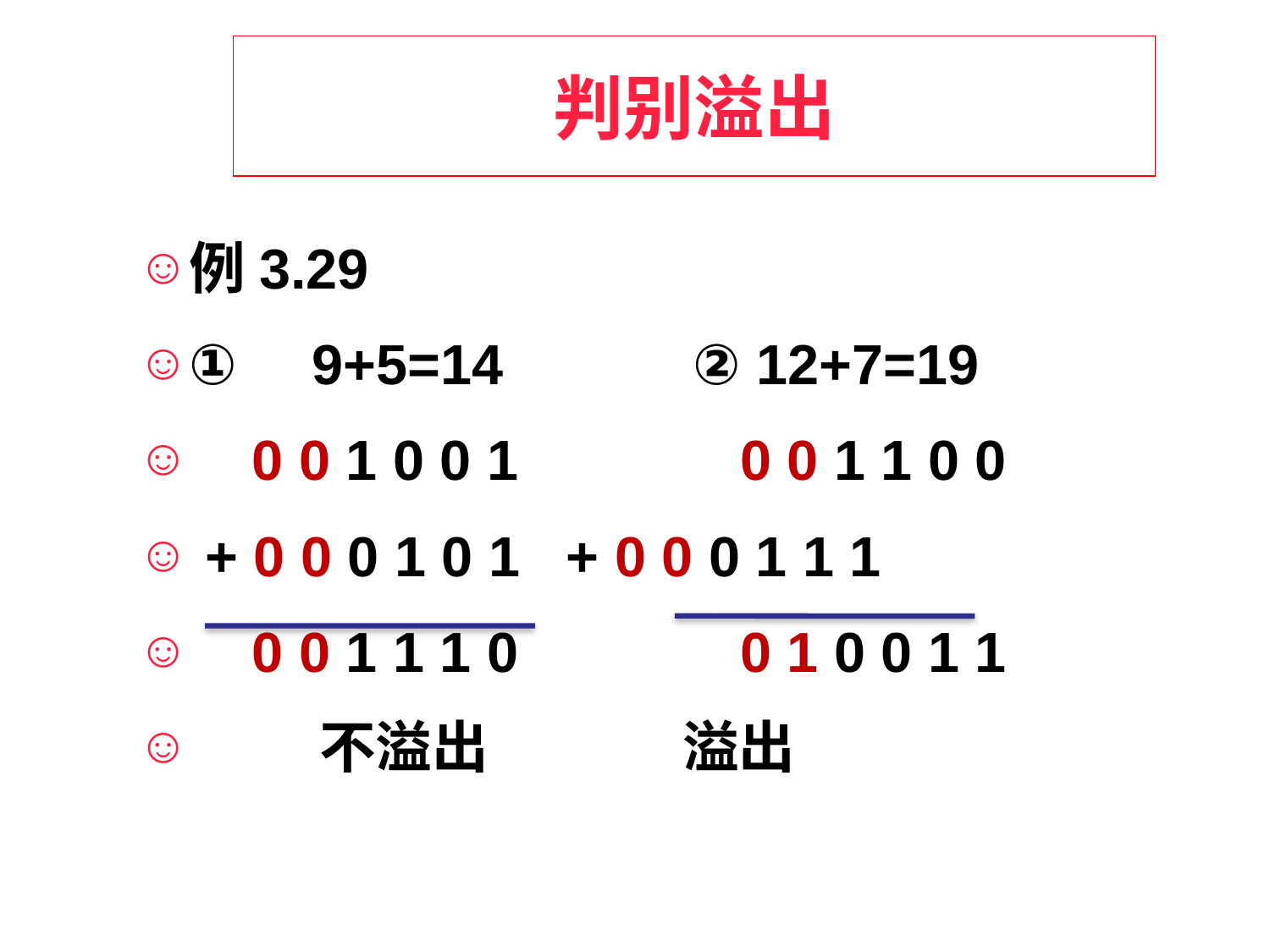

# 判别溢出
例3.29
① 	9+5=14		② 12+7=19
    0 0 1 0 0 1		   0 0 1 1 0 0
 + 0 0 0 1 0 1	+ 0 0 0 1 1 1
    0 0 1 1 1 0		   0 1 0 0 1 1
         不溢出               溢出